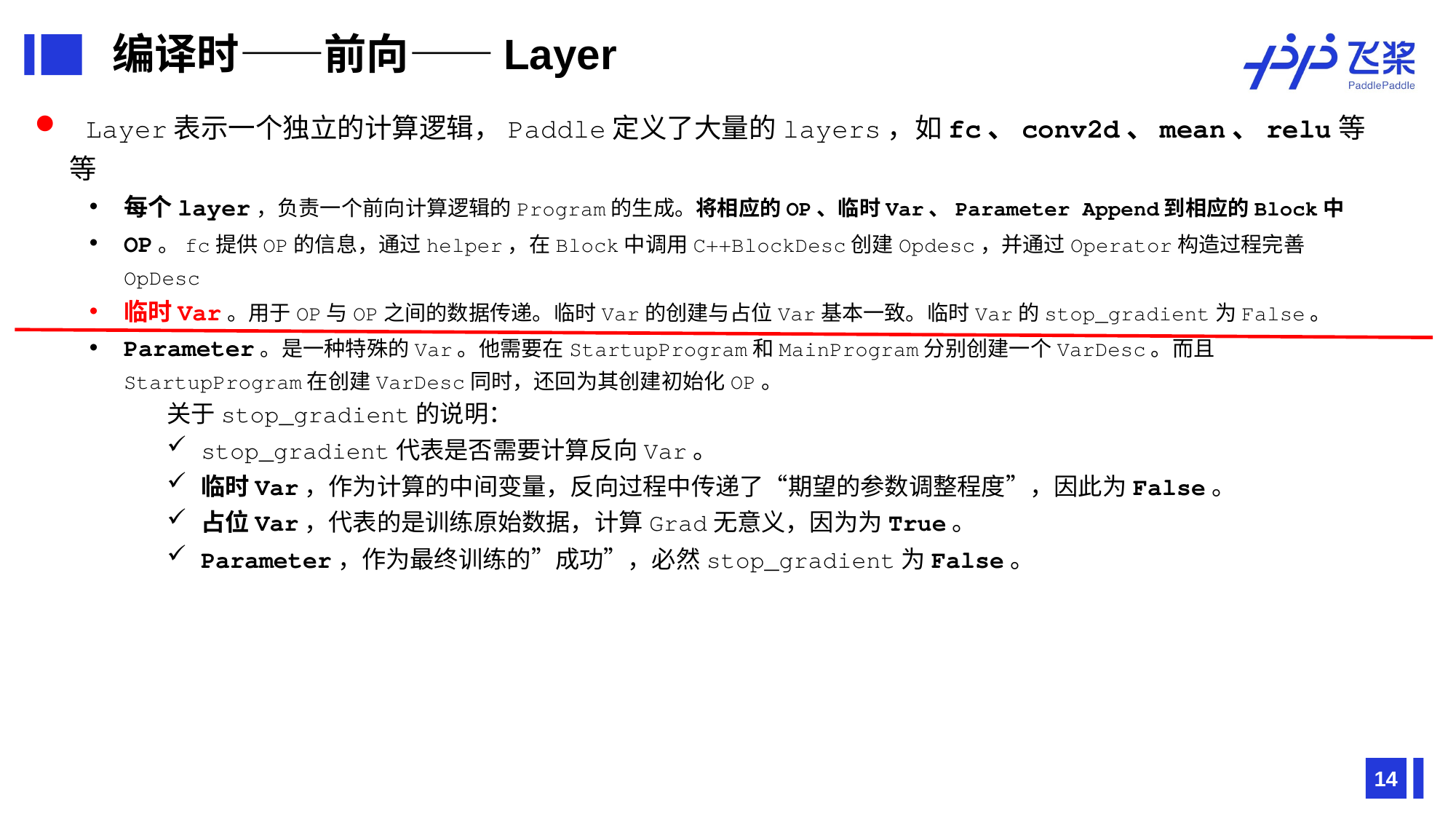

编译时——前向——Layer
 Layer表示一个独立的计算逻辑，Paddle定义了大量的layers，如fc、conv2d、mean、relu等等
每个layer，负责一个前向计算逻辑的Program的生成。将相应的OP、临时Var、Parameter Append到相应的Block中
OP。fc提供OP的信息，通过helper，在Block中调用C++BlockDesc创建Opdesc，并通过Operator构造过程完善OpDesc
临时Var。用于OP与OP之间的数据传递。临时Var的创建与占位Var基本一致。临时Var的stop_gradient为False。
Parameter。是一种特殊的Var。他需要在StartupProgram和MainProgram分别创建一个VarDesc。而且StartupProgram在创建VarDesc同时，还回为其创建初始化OP。
关于stop_gradient的说明：
stop_gradient代表是否需要计算反向Var。
临时Var，作为计算的中间变量，反向过程中传递了“期望的参数调整程度”，因此为False。
占位Var，代表的是训练原始数据，计算Grad无意义，因为为True。
Parameter，作为最终训练的”成功”，必然stop_gradient为False。
14